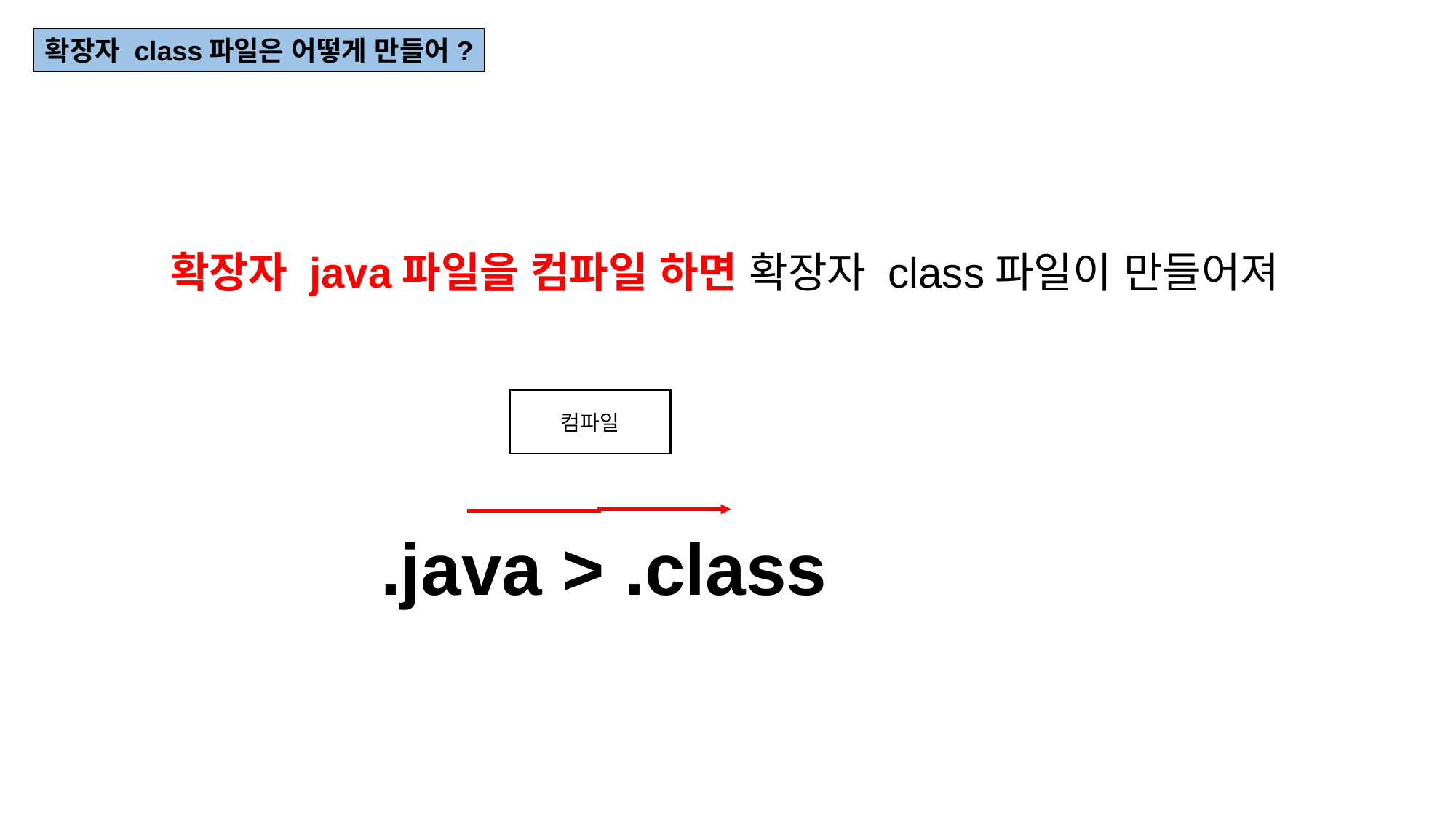

확장자 class파일은 어떻게 만들어?
확장자 java파일을 컴파일 하면 확장자 class파일이 만들어져
컴파일
.java > .class